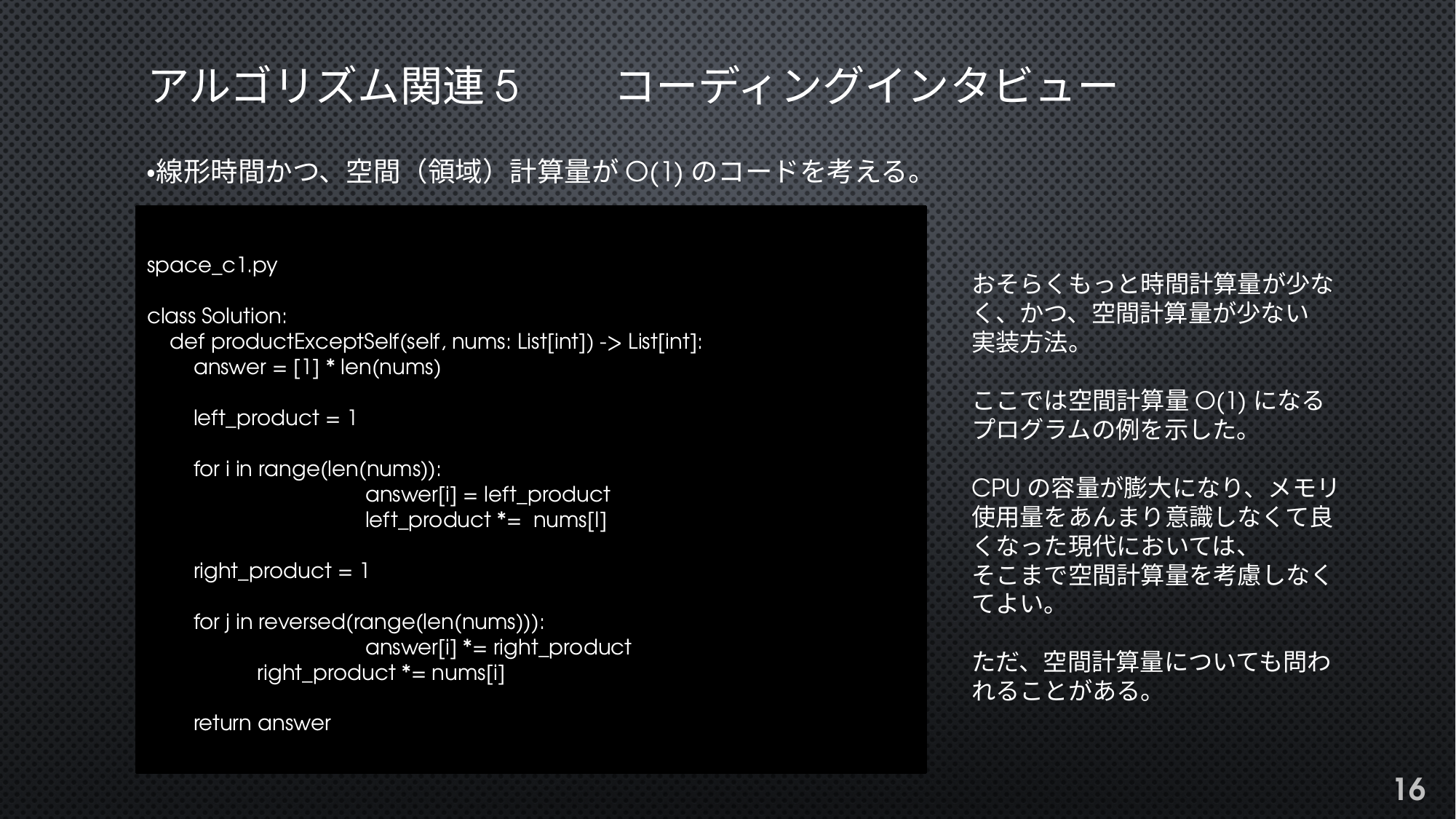

# アルゴリズム関連5　　コーディングインタビュー
・線形時間かつ、空間（領域）計算量がO(1)のコードを考える。

space_c1.py

class Solution:
    def productExceptSelf(self, nums: List[int]) -> List[int]:
        answer = [1] * len(nums)

        left_product = 1

        for i in range(len(nums)):
        		answer[i] = left_product
		left_product *=  nums[I]

        right_product = 1

        for j in reversed(range(len(nums))):
       		answer[i] *= right_product
                   right_product *= nums[i]

        return answer

おそらくもっと時間計算量が少なく、かつ、空間計算量が少ない
実装方法。

ここでは空間計算量O(1)になる
プログラムの例を示した。

CPUの容量が膨大になり、メモリ使用量をあんまり意識しなくて良くなった現代においては、
そこまで空間計算量を考慮しなくてよい。

ただ、空間計算量についても問われることがある。
16